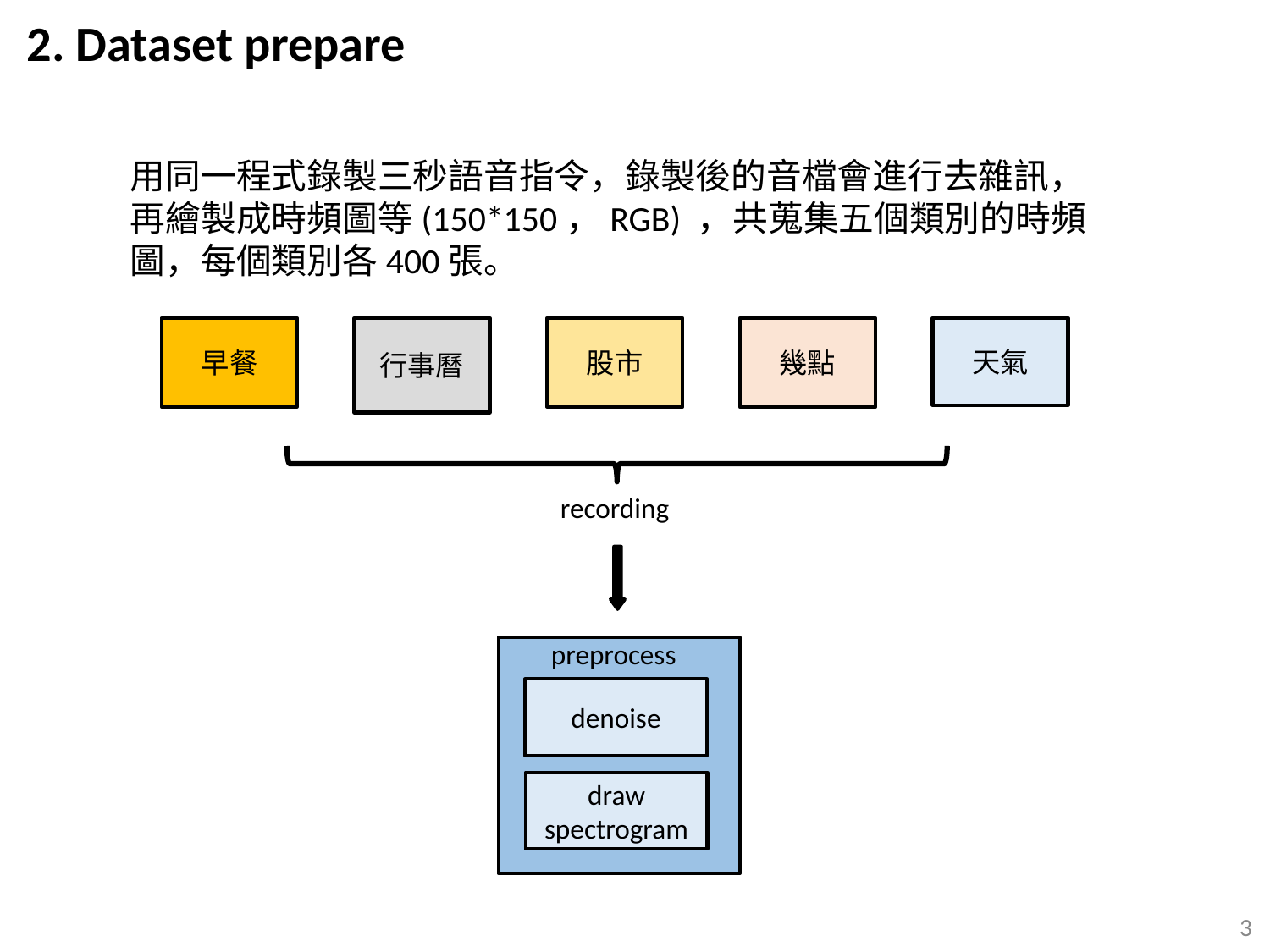

# 2. Dataset prepare

用同一程式錄製三秒語音指令，錄製後的音檔會進行去雜訊，再繪製成時頻圖等(150*150，RGB) ，共蒐集五個類別的時頻圖，每個類別各400張。
早餐
行事曆
股市
幾點
天氣
recording

preprocess

denoise
draw spectrogram
3